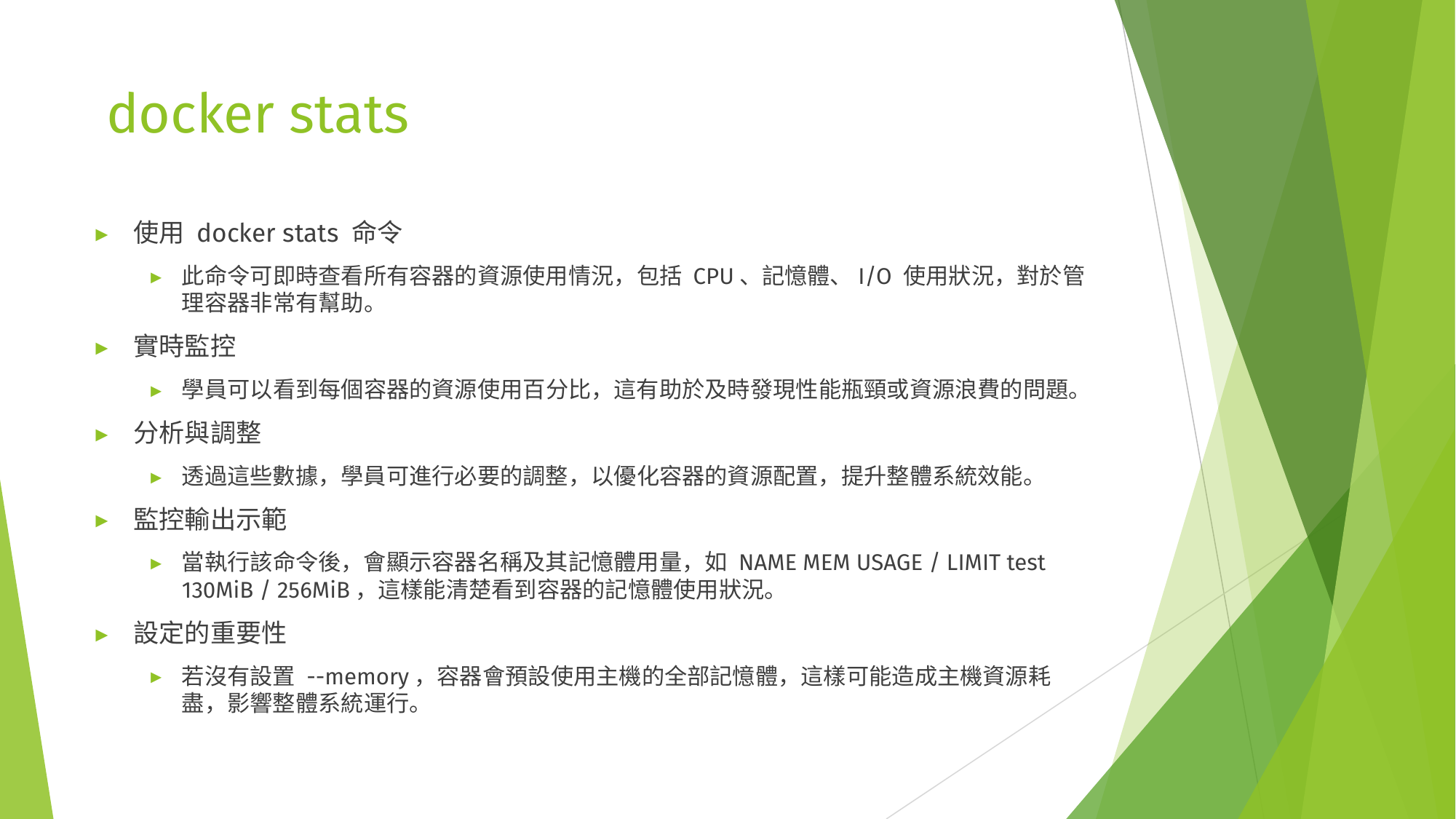

# docker stats
使用 docker stats 命令
此命令可即時查看所有容器的資源使用情況，包括 CPU、記憶體、I/O 使用狀況，對於管理容器非常有幫助。
實時監控
學員可以看到每個容器的資源使用百分比，這有助於及時發現性能瓶頸或資源浪費的問題。
分析與調整
透過這些數據，學員可進行必要的調整，以優化容器的資源配置，提升整體系統效能。
監控輸出示範
當執行該命令後，會顯示容器名稱及其記憶體用量，如 NAME MEM USAGE / LIMIT test 130MiB / 256MiB，這樣能清楚看到容器的記憶體使用狀況。
設定的重要性
若沒有設置 --memory，容器會預設使用主機的全部記憶體，這樣可能造成主機資源耗盡，影響整體系統運行。